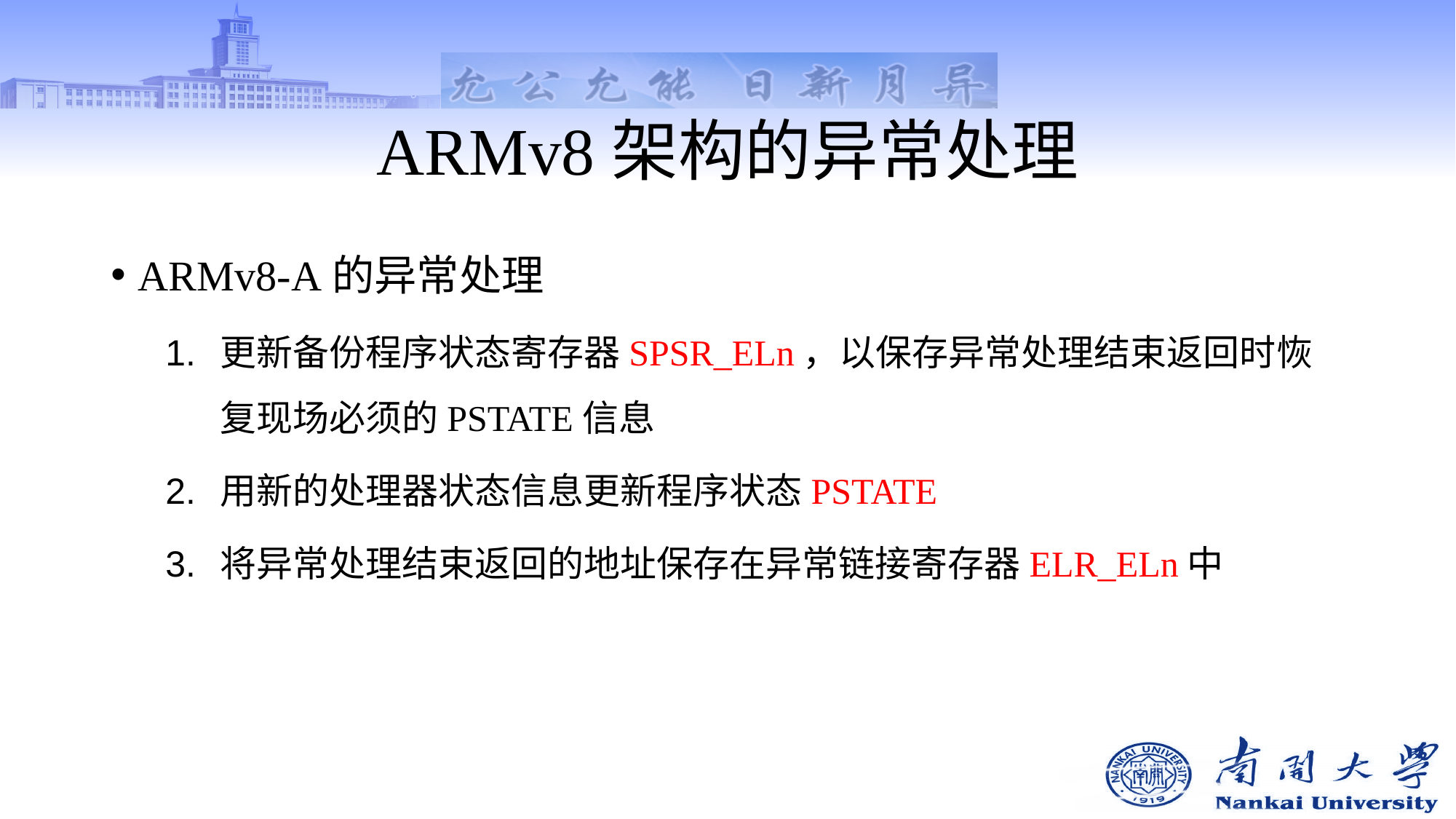

# ARMv8架构的异常处理
ARMv8-A的异常处理
更新备份程序状态寄存器SPSR_ELn，以保存异常处理结束返回时恢复现场必须的PSTATE信息
用新的处理器状态信息更新程序状态PSTATE
将异常处理结束返回的地址保存在异常链接寄存器ELR_ELn中